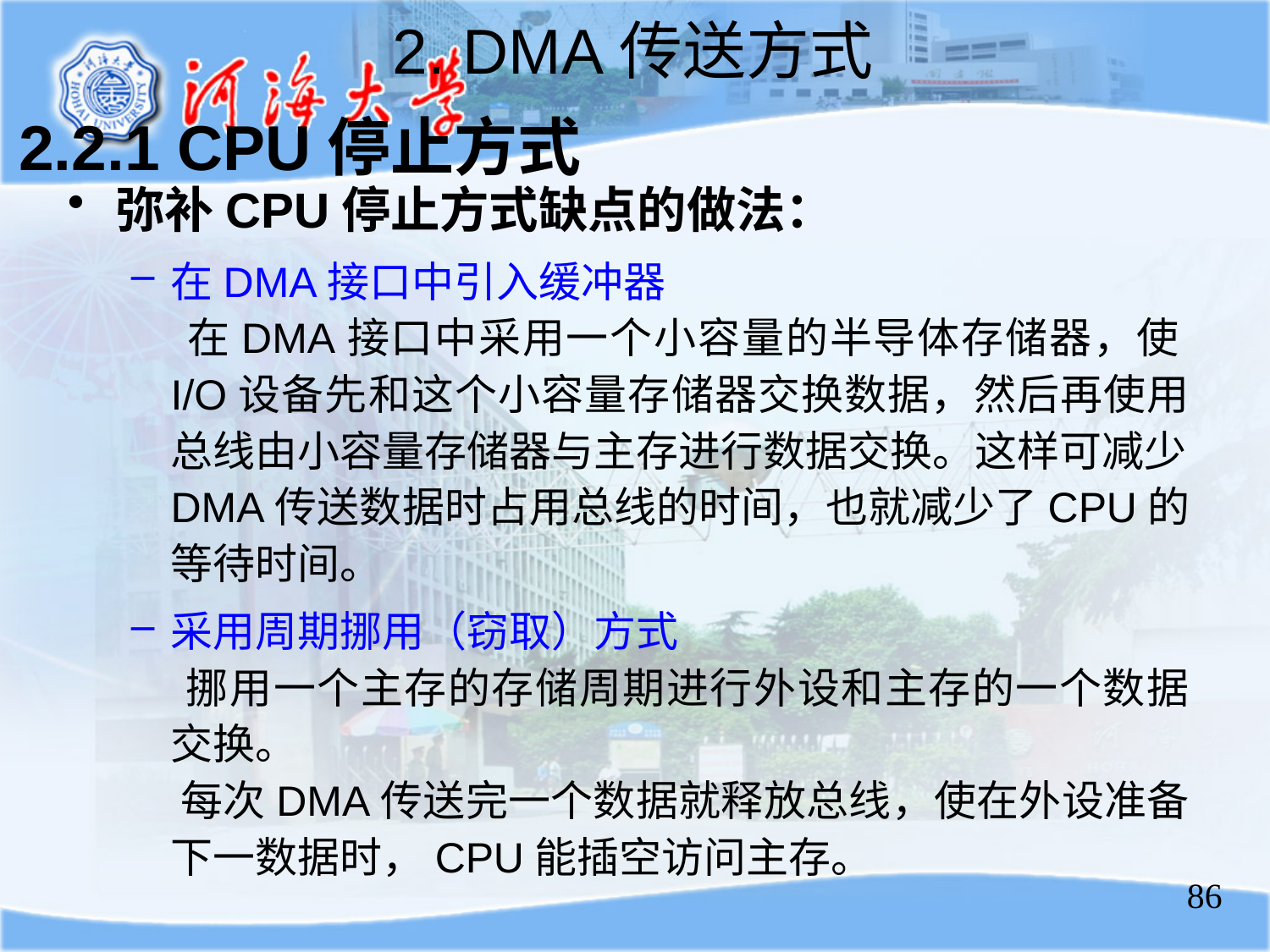

2. DMA传送方式
2.2.1 CPU停止方式
弥补CPU停止方式缺点的做法：
在DMA接口中引入缓冲器
    在DMA接口中采用一个小容量的半导体存储器，使I/O设备先和这个小容量存储器交换数据，然后再使用总线由小容量存储器与主存进行数据交换。这样可减少DMA传送数据时占用总线的时间，也就减少了CPU的等待时间。
采用周期挪用（窃取）方式
    挪用一个主存的存储周期进行外设和主存的一个数据交换。
    每次DMA传送完一个数据就释放总线，使在外设准备下一数据时，CPU能插空访问主存。
86